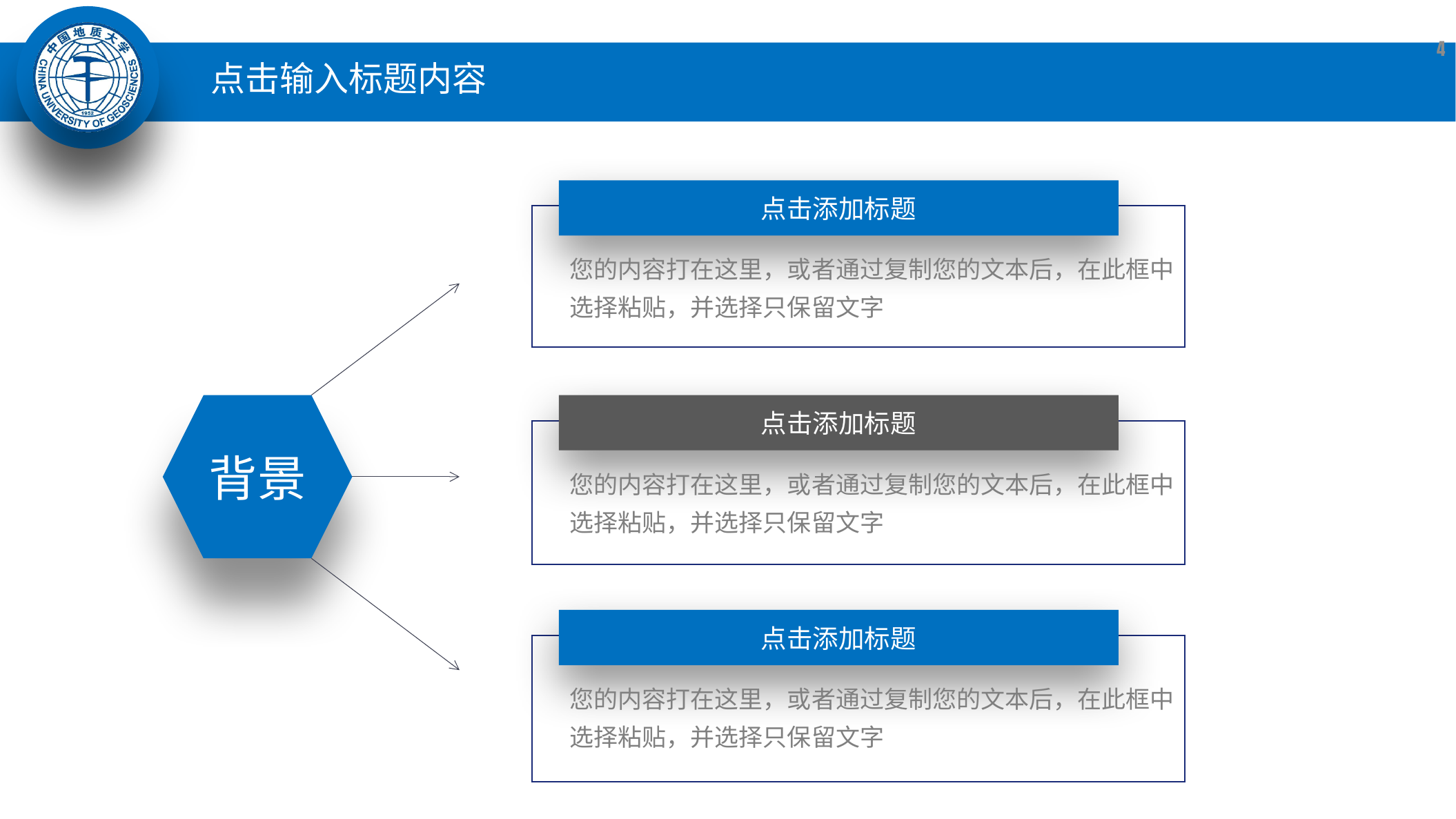

4
点击输入标题内容
点击添加标题

您的内容打在这里，或者通过复制您的文本后，在此框中选择粘贴，并选择只保留文字
背景
点击添加标题

您的内容打在这里，或者通过复制您的文本后，在此框中选择粘贴，并选择只保留文字
点击添加标题

您的内容打在这里，或者通过复制您的文本后，在此框中选择粘贴，并选择只保留文字
延时符